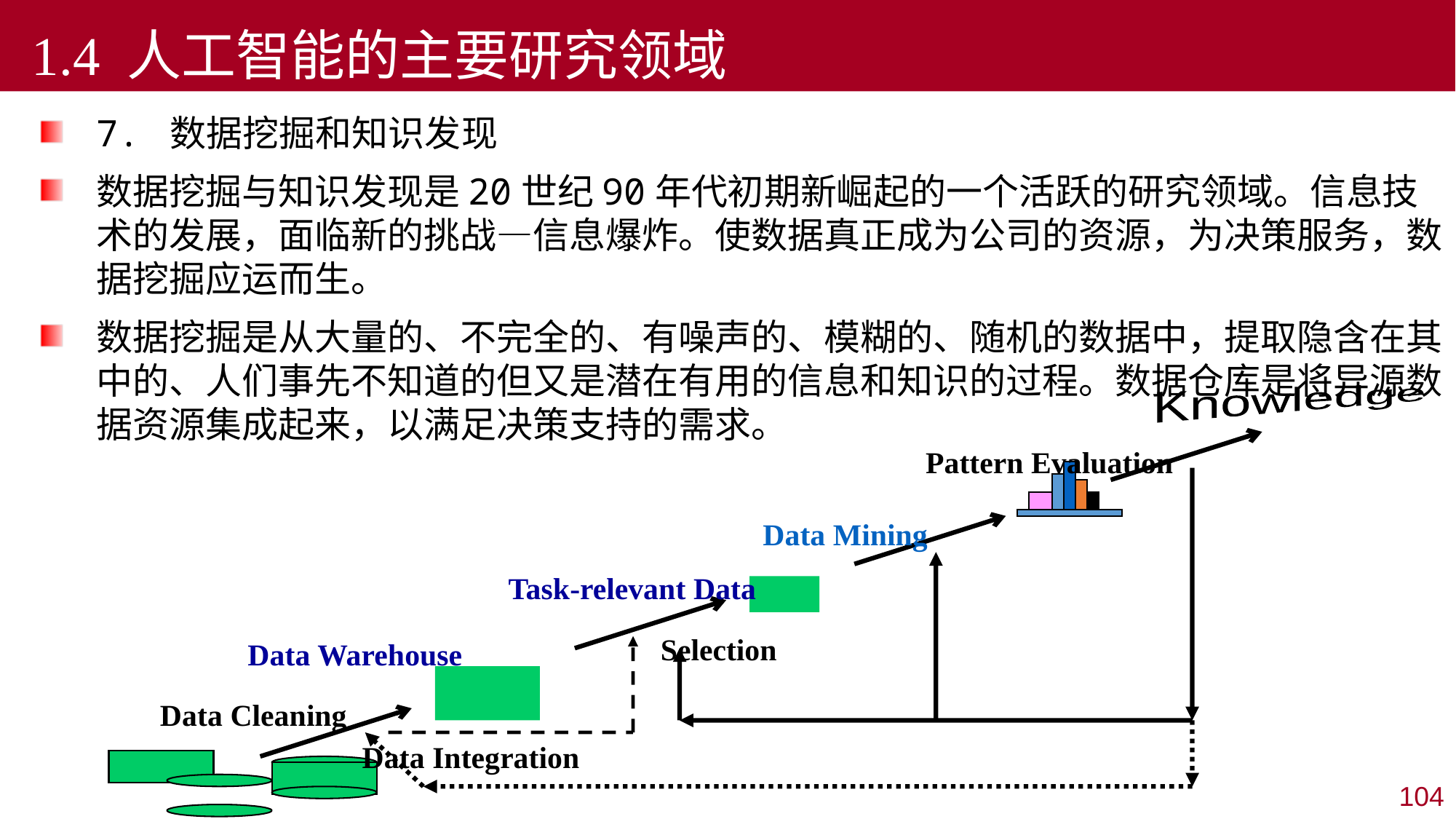

1.4 人工智能的主要研究领域
7. 数据挖掘和知识发现
数据挖掘与知识发现是20世纪90年代初期新崛起的一个活跃的研究领域。信息技术的发展，面临新的挑战—信息爆炸。使数据真正成为公司的资源，为决策服务，数据挖掘应运而生。
数据挖掘是从大量的、不完全的、有噪声的、模糊的、随机的数据中，提取隐含在其中的、人们事先不知道的但又是潜在有用的信息和知识的过程。数据仓库是将异源数据资源集成起来，以满足决策支持的需求。

Knowledge

Pattern Evaluation

Data Mining

Task-relevant Data

Selection
Data Warehouse

Data Cleaning

Data Integration

104